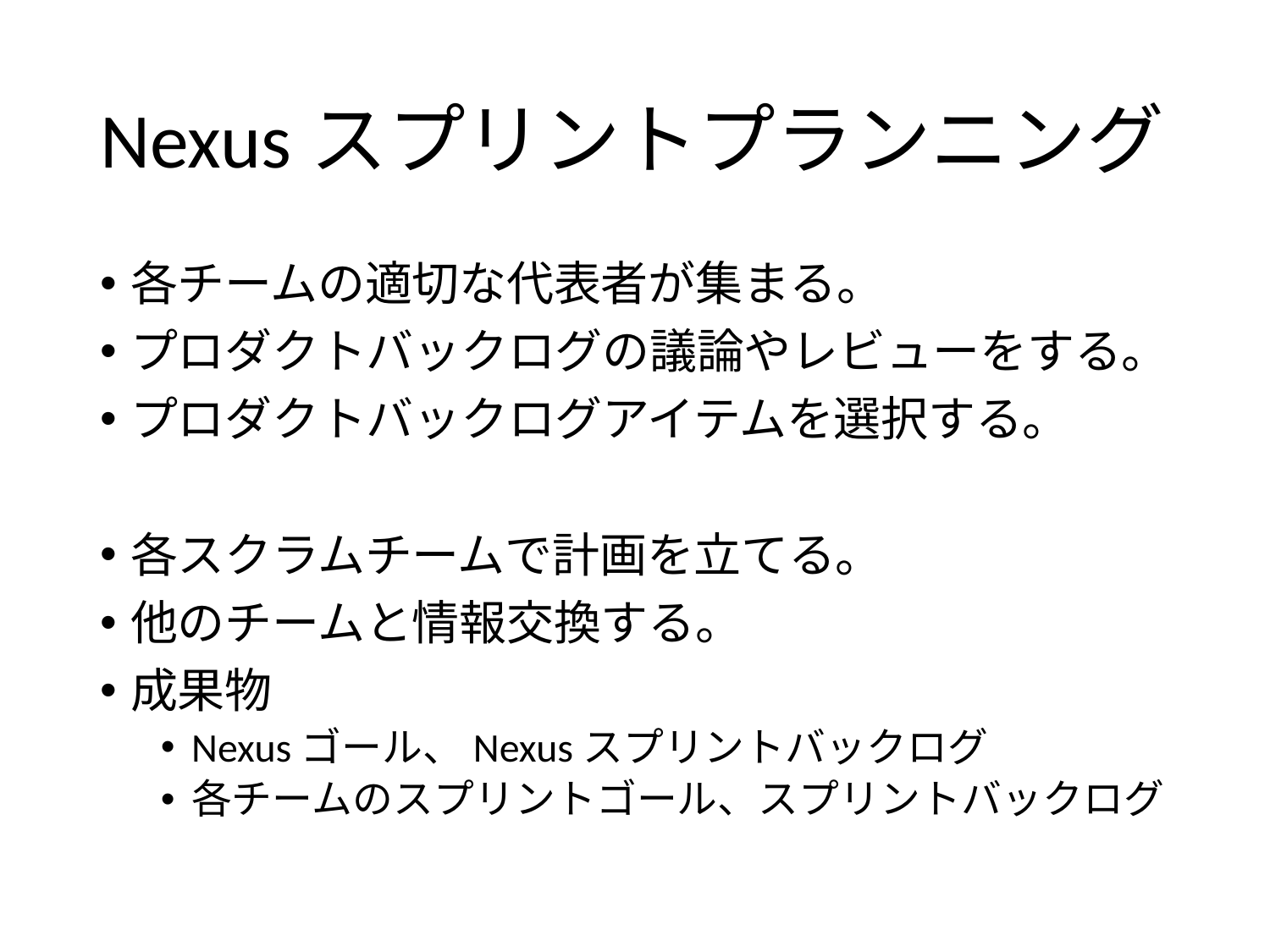

# Nexusスプリントプランニング
各チームの適切な代表者が集まる。
プロダクトバックログの議論やレビューをする。
プロダクトバックログアイテムを選択する。

各スクラムチームで計画を立てる。
他のチームと情報交換する。
成果物
Nexusゴール、Nexusスプリントバックログ
各チームのスプリントゴール、スプリントバックログ